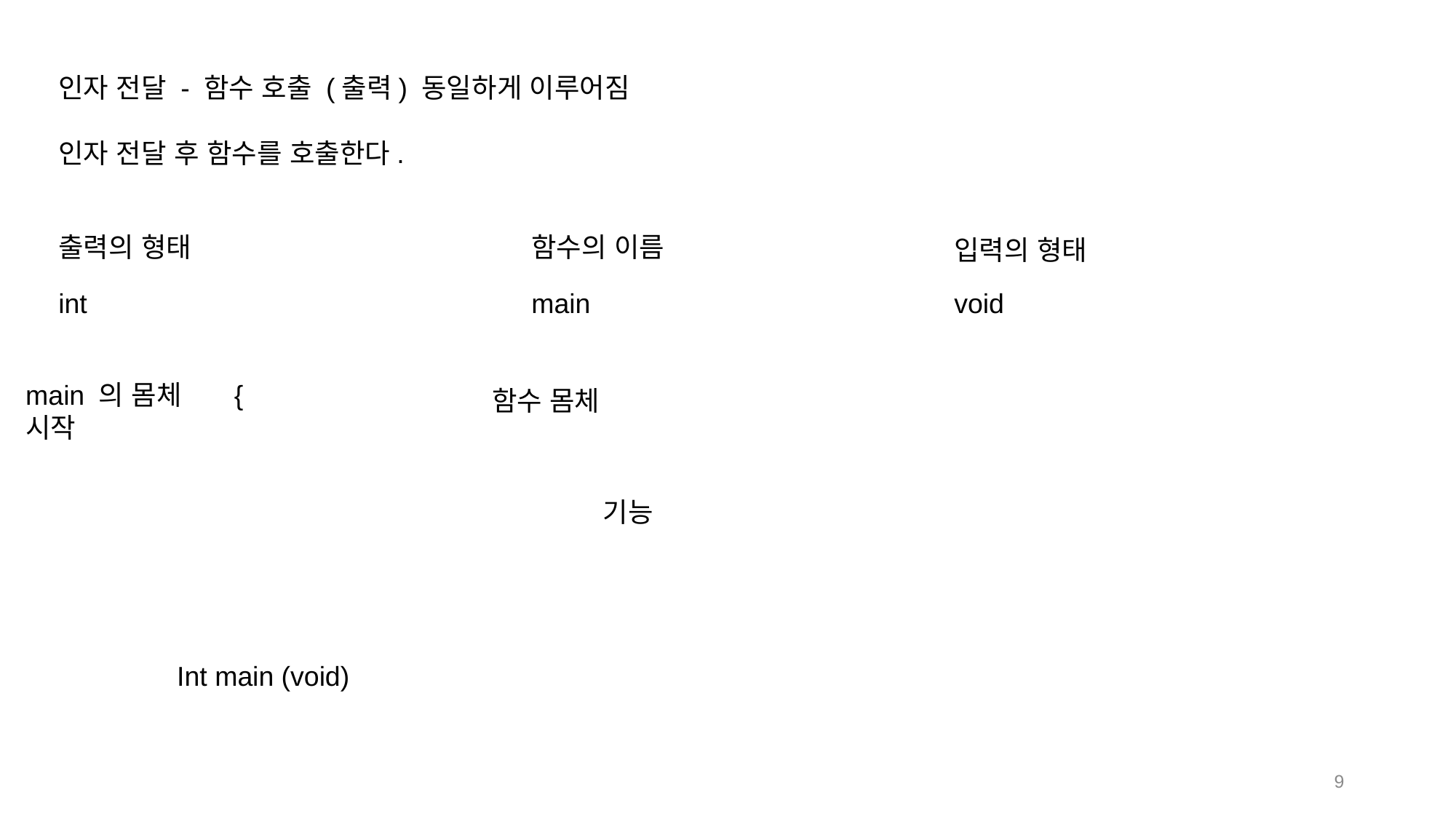

인자 전달 - 함수 호출 (출력) 동일하게 이루어짐

인자 전달 후 함수를 호출한다.
출력의 형태
함수의 이름
입력의 형태
int
main
void
main 의 몸체 시작
{
함수 몸체
기능
Int main (void)
9